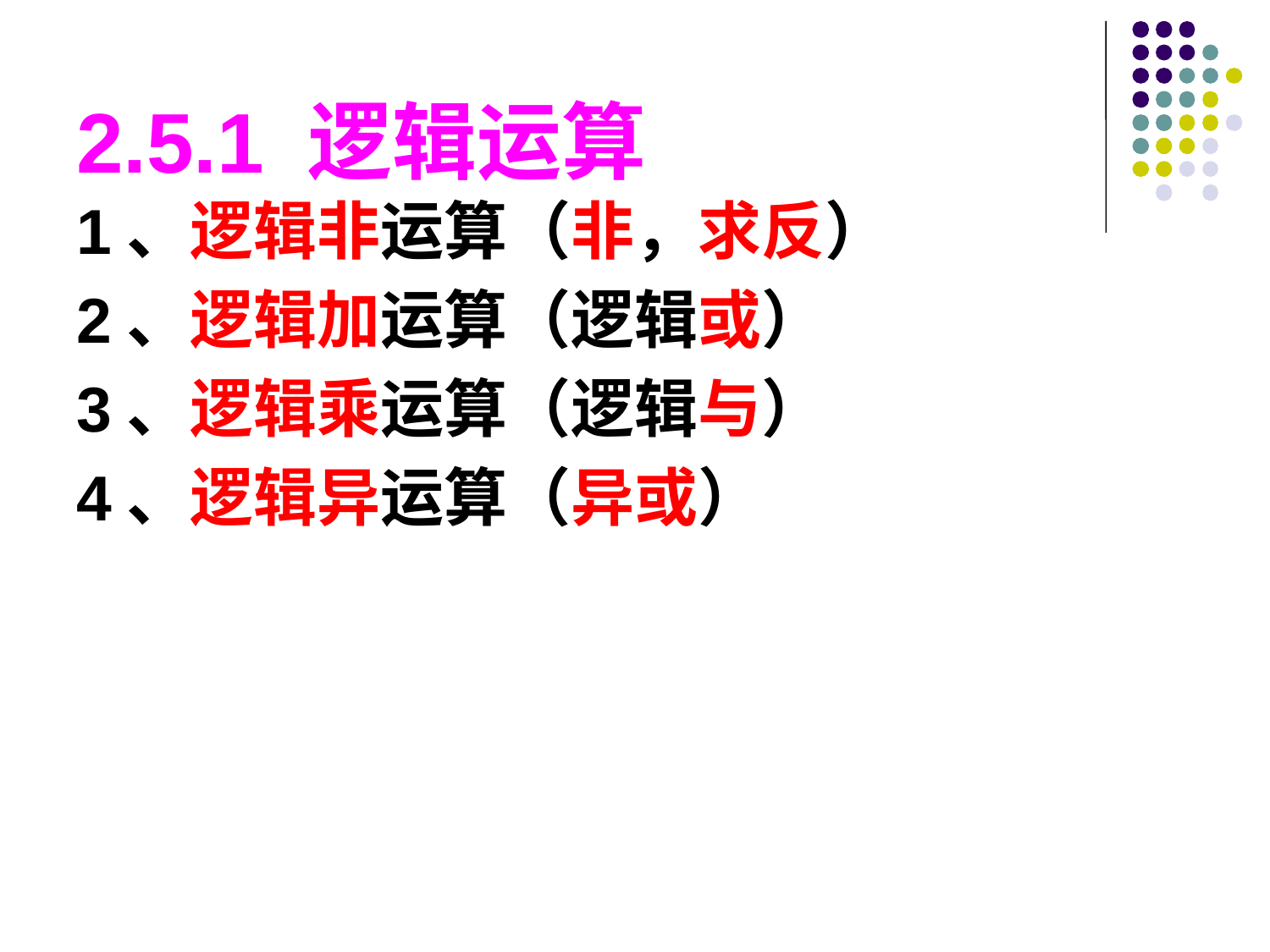

2.5.1 逻辑运算
1、逻辑非运算（非，求反）
2、逻辑加运算（逻辑或）
3、逻辑乘运算（逻辑与）
4、逻辑异运算（异或）

#
79